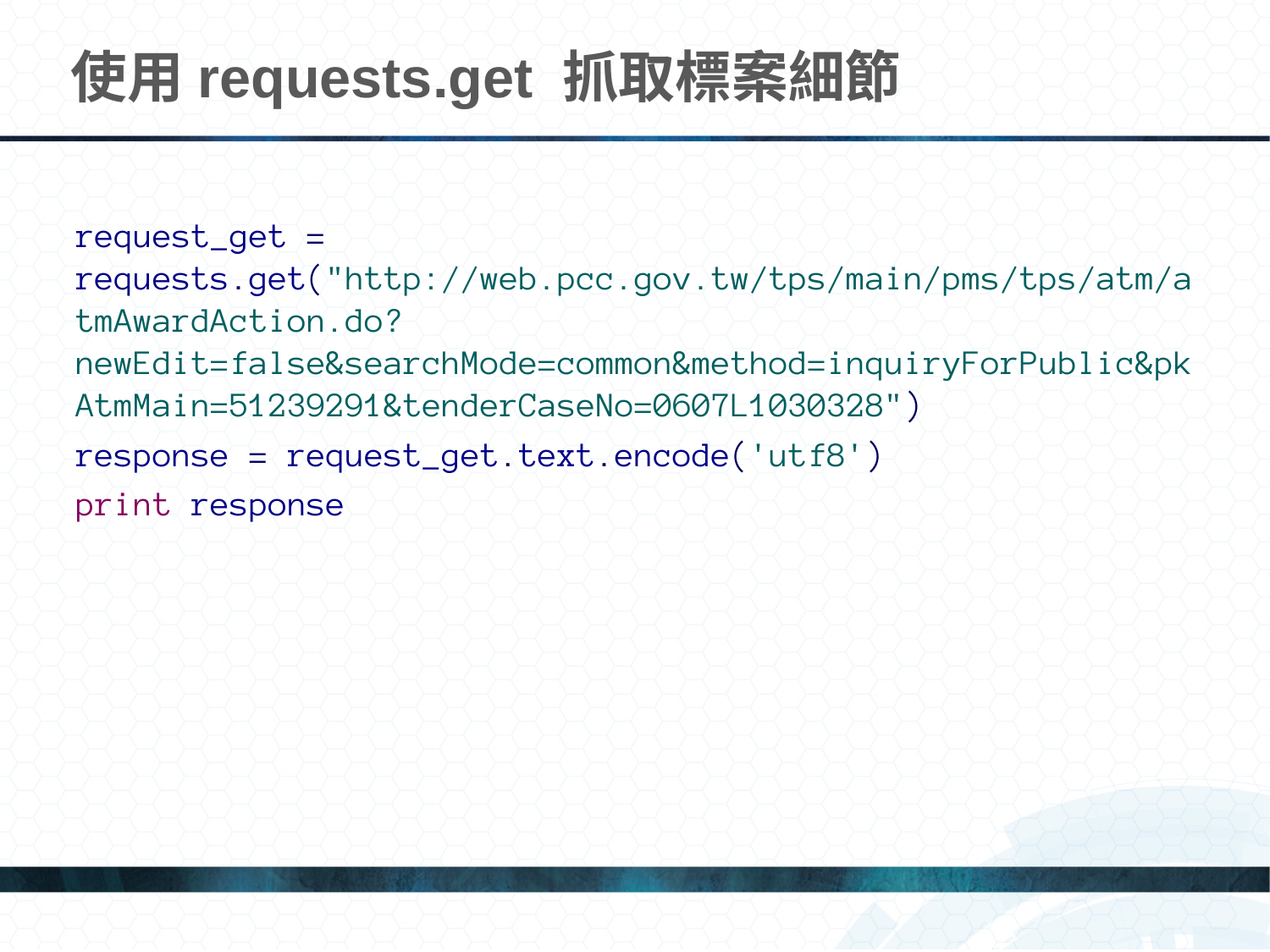

# 使用requests.get 抓取標案細節
request_get = requests.get("http://web.pcc.gov.tw/tps/main/pms/tps/atm/atmAwardAction.do?newEdit=false&searchMode=common&method=inquiryForPublic&pkAtmMain=51239291&tenderCaseNo=0607L1030328")
response = request_get.text.encode('utf8')
print response